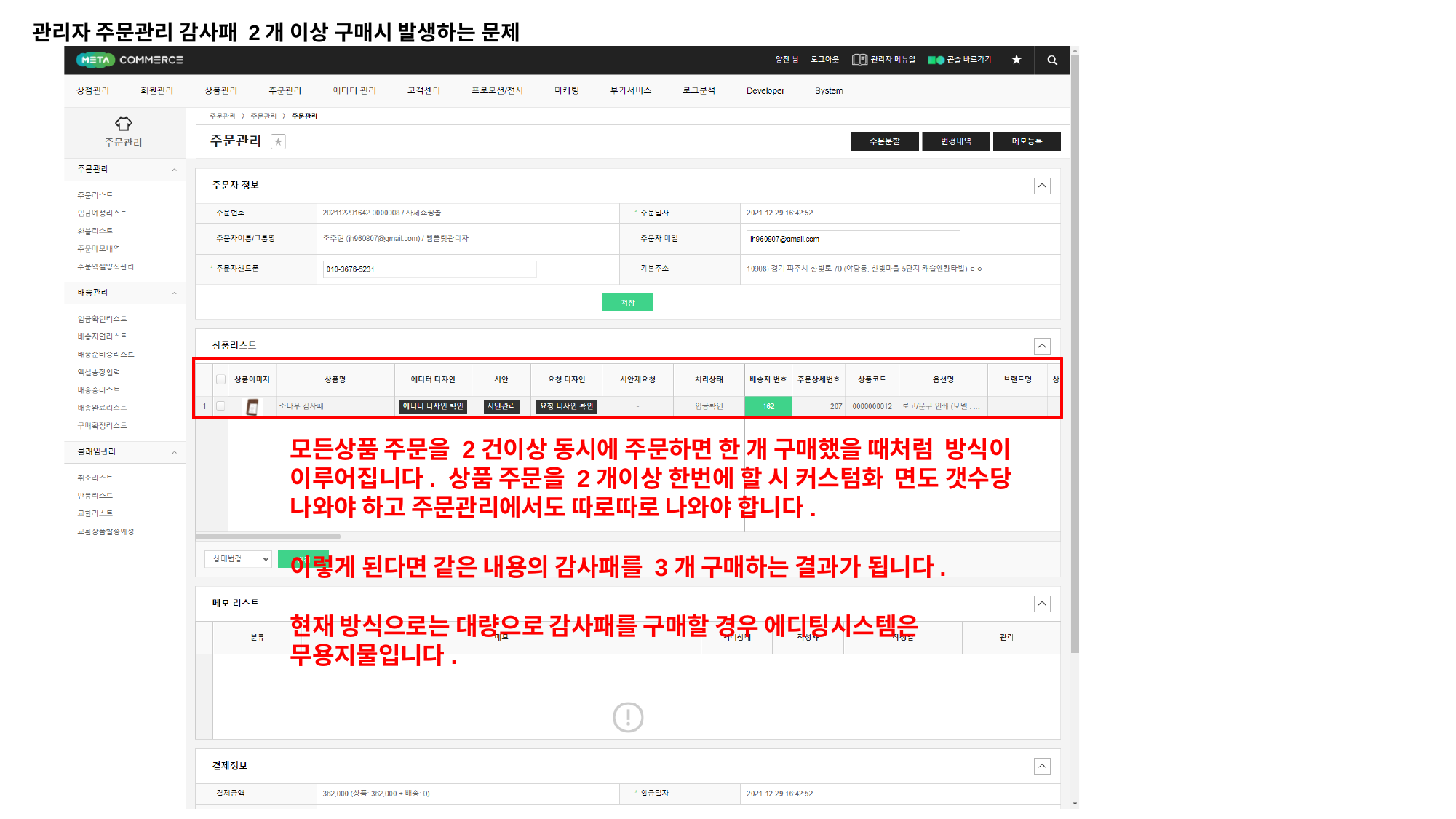

관리자 주문관리 감사패 2개 이상 구매시 발생하는 문제

모든상품 주문을 2건이상 동시에 주문하면 한 개 구매했을 때처럼  방식이 이루어집니다. 상품 주문을 2개이상 한번에 할 시 커스텀화  면도 갯수당 나와야 하고 주문관리에서도 따로따로 나와야 합니다.

이렇게 된다면 같은 내용의 감사패를 3개 구매하는 결과가 됩니다.

현재 방식으로는 대량으로 감사패를 구매할 경우 에디팅시스템은  무용지물입니다.